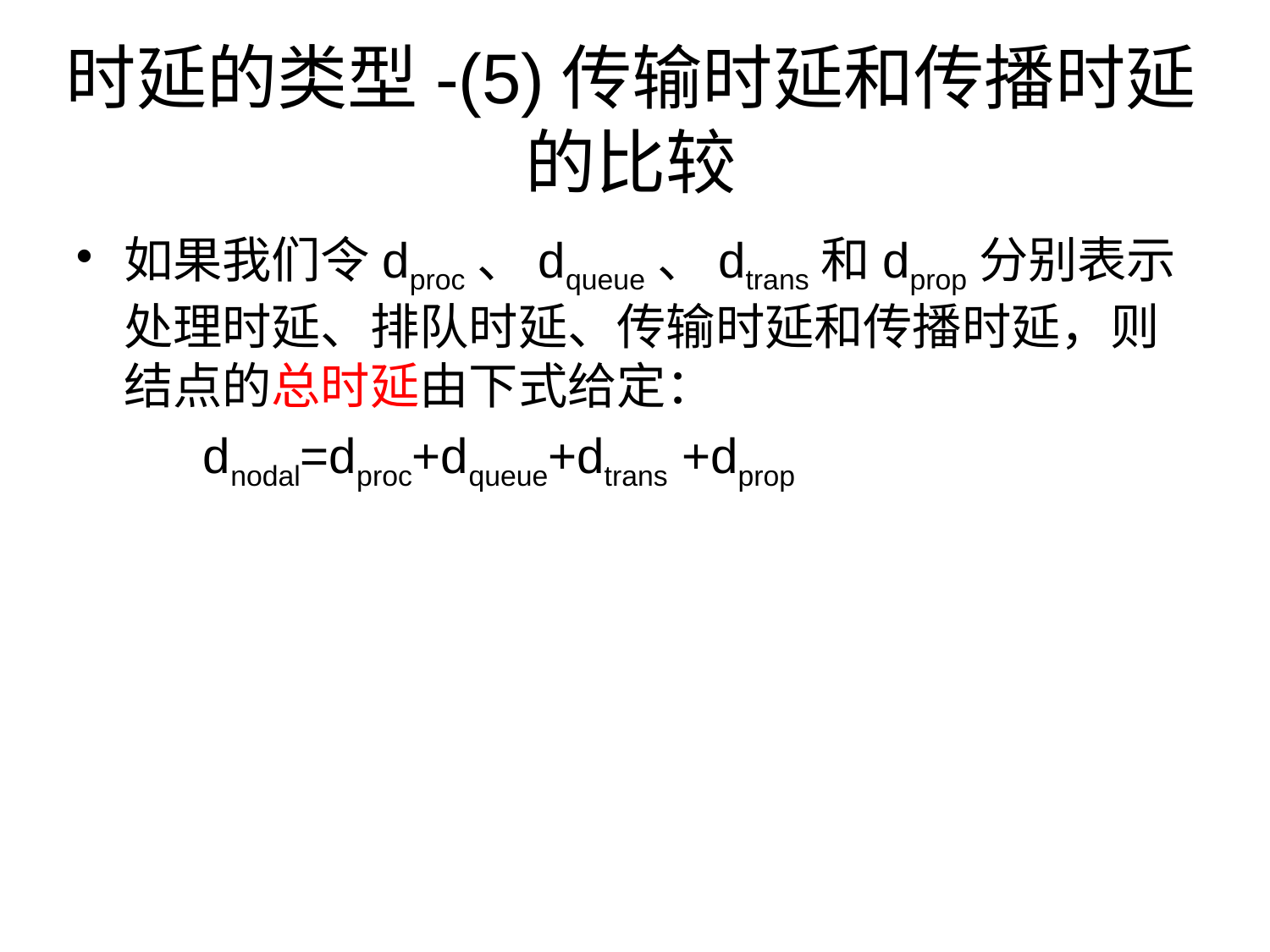

# 时延的类型-(5)传输时延和传播时延的比较
如果我们令dproc、dqueue、dtrans和dprop分别表示处理时延、排队时延、传输时延和传播时延，则结点的总时延由下式给定：
	dnodal=dproc+dqueue+dtrans +dprop